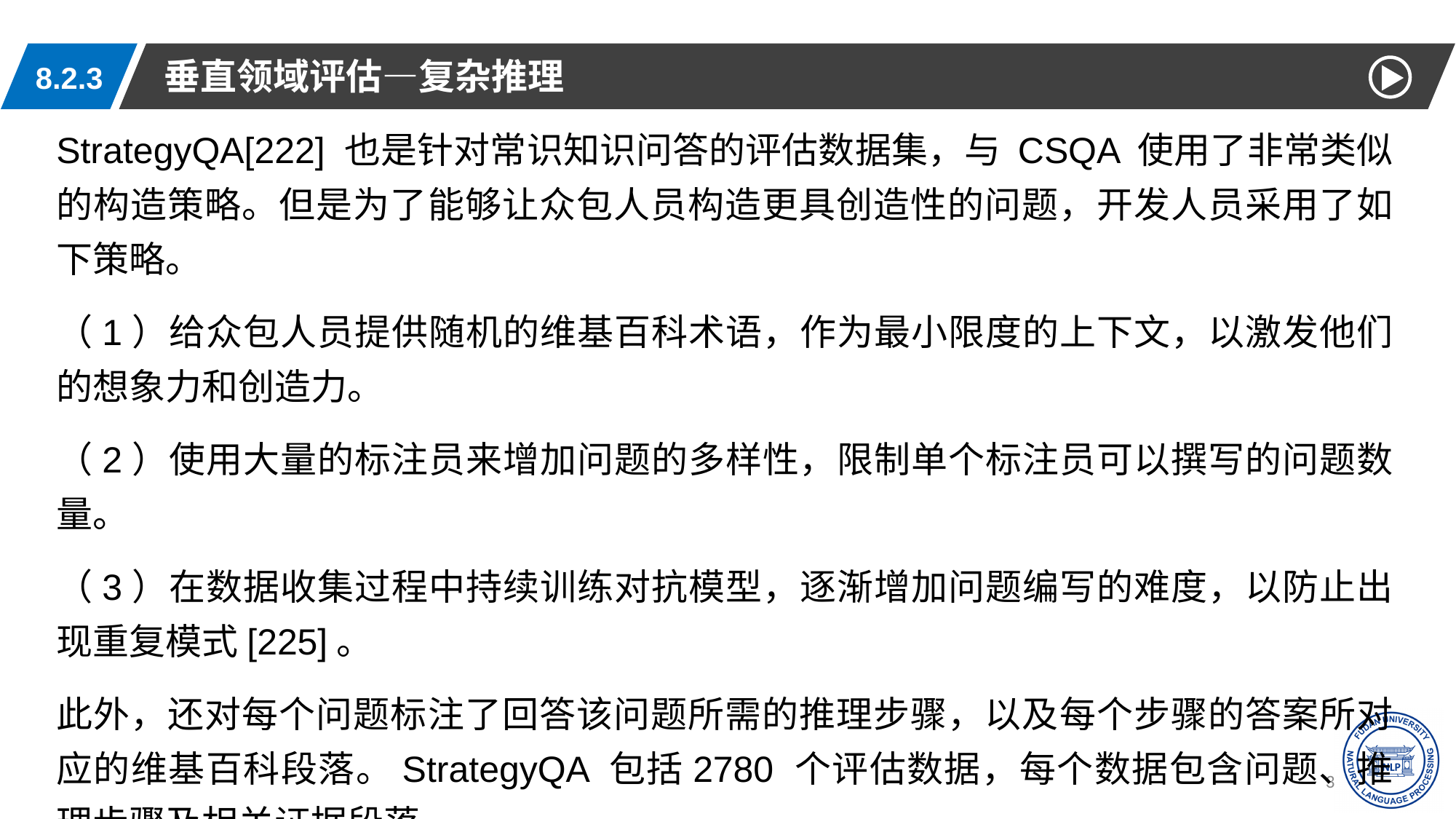

垂直领域评估—复杂推理
8.2.3

StrategyQA[222] 也是针对常识知识问答的评估数据集，与 CSQA 使用了非常类似的构造策略。但是为了能够让众包人员构造更具创造性的问题，开发人员采用了如下策略。
（1）给众包人员提供随机的维基百科术语，作为最小限度的上下文，以激发他们的想象力和创造力。
（2）使用大量的标注员来增加问题的多样性，限制单个标注员可以撰写的问题数量。
（3）在数据收集过程中持续训练对抗模型，逐渐增加问题编写的难度，以防止出现重复模式[225]。
此外，还对每个问题标注了回答该问题所需的推理步骤，以及每个步骤的答案所对应的维基百科段落。StrategyQA 包括2780 个评估数据，每个数据包含问题、推理步骤及相关证据段落。
37